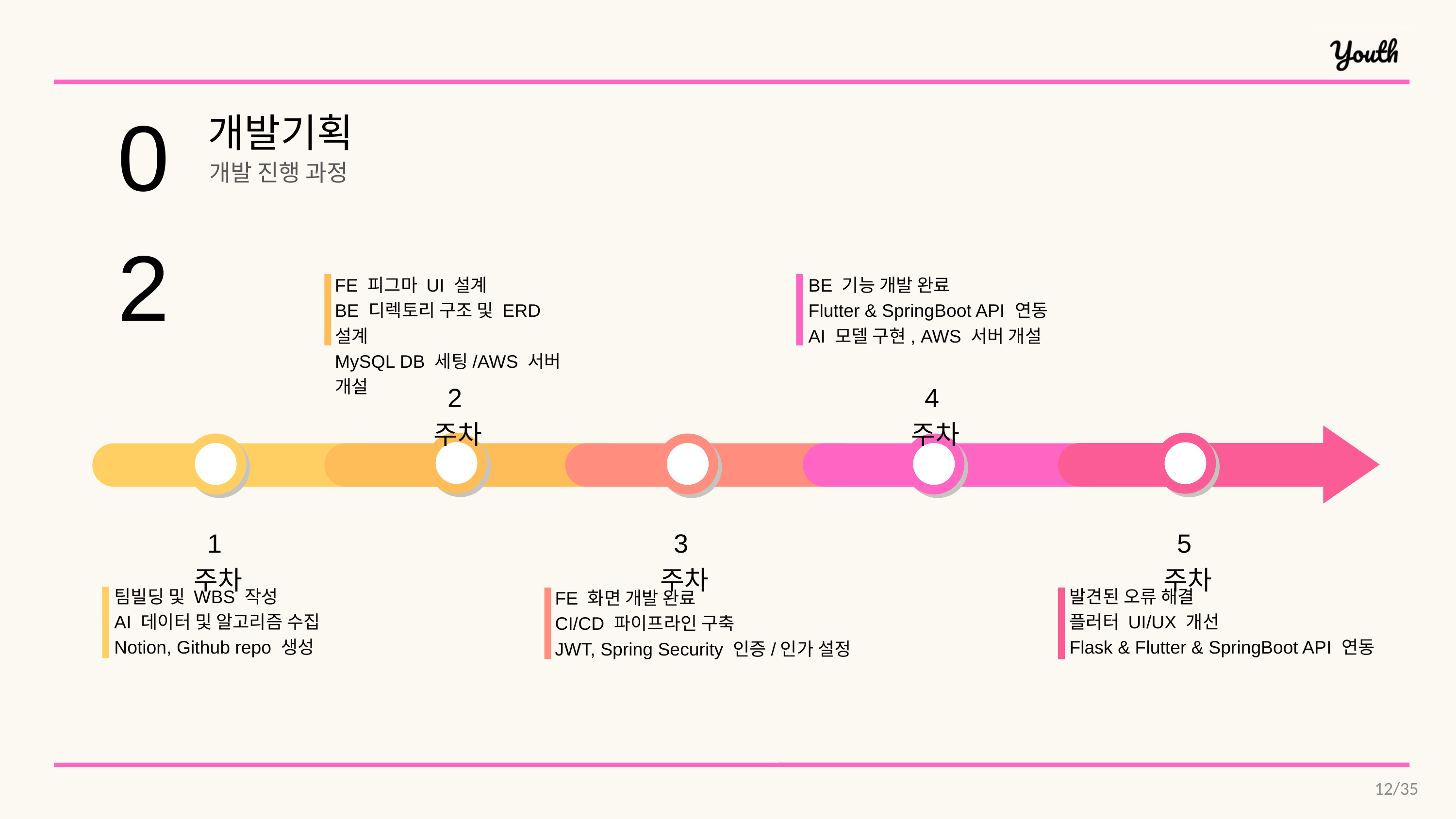

02

개발기획
개발 진행 과정
FE 피그마 UI 설계
BE 디렉토리 구조 및 ERD 설계
MySQL DB 세팅/AWS 서버 개설
BE 기능 개발 완료
Flutter & SpringBoot API 연동
AI 모델 구현, AWS 서버 개설

2주차
4주차

1주차
3주차
5주차
팀빌딩 및 WBS 작성
AI 데이터 및 알고리즘 수집
Notion, Github repo 생성
발견된 오류 해결
플러터 UI/UX 개선
Flask & Flutter & SpringBoot API 연동
FE 화면 개발 완료
CI/CD 파이프라인 구축
JWT, Spring Security 인증/인가 설정

12/35